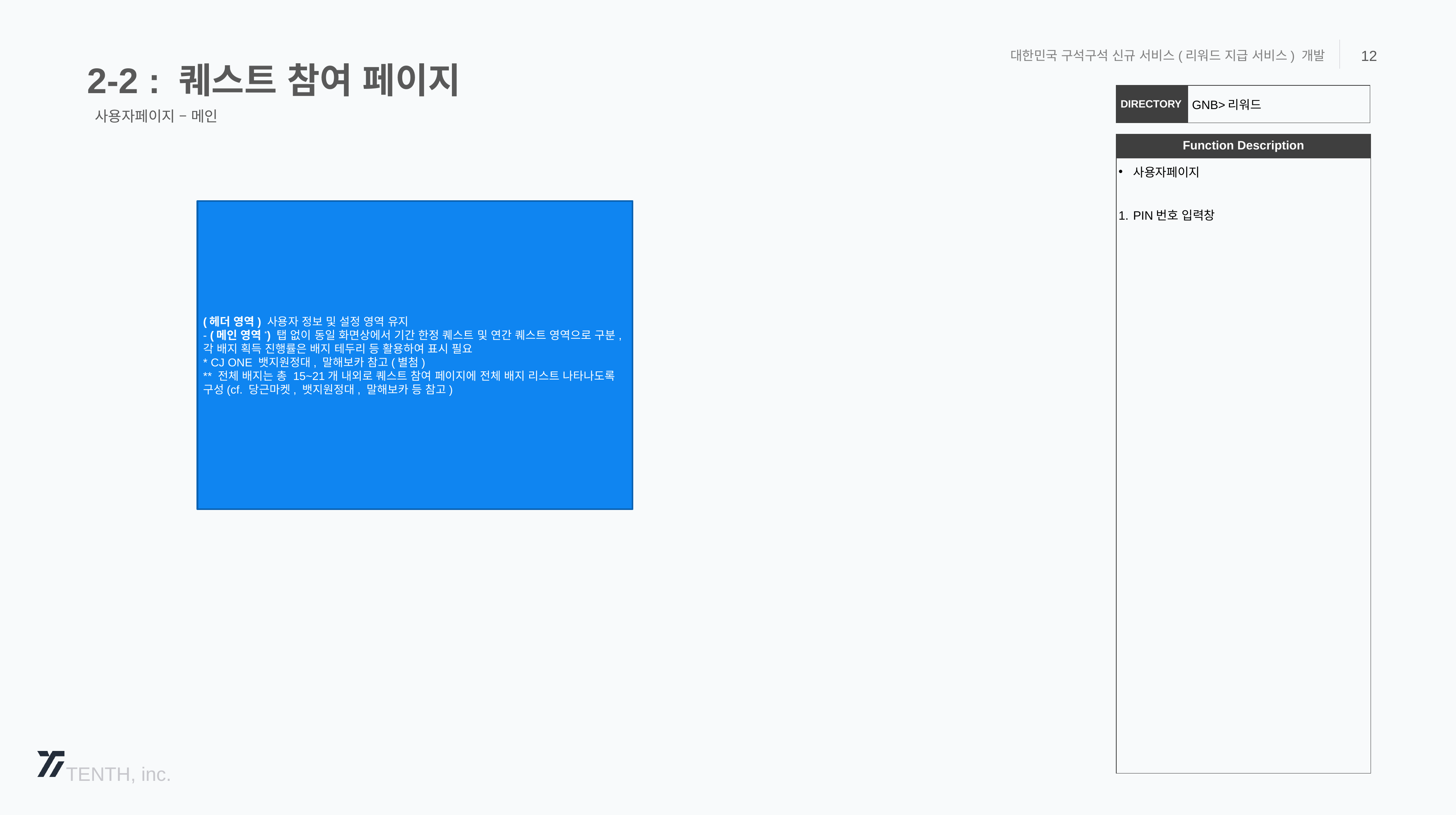

2-2 : 퀘스트 참여 페이지
대한민국 구석구석 신규 서비스(리워드 지급 서비스) 개발
12
| DIRECTORY | GNB>리워드 |
| --- | --- |
사용자페이지 – 메인
| Function Description |
| --- |
| 사용자페이지 PIN번호 입력창 |
(헤더 영역) 사용자 정보 및 설정 영역 유지
- (메인 영역*) 탭 없이 동일 화면상에서 기간 한정 퀘스트 및 연간 퀘스트 영역으로 구분, 각 배지 획득 진행률은 배지 테두리 등 활용하여 표시 필요
* CJ ONE 뱃지원정대, 말해보카 참고(별첨)
** 전체 배지는 총 15~21개 내외로 퀘스트 참여 페이지에 전체 배지 리스트 나타나도록 구성(cf. 당근마켓, 뱃지원정대, 말해보카 등 참고)